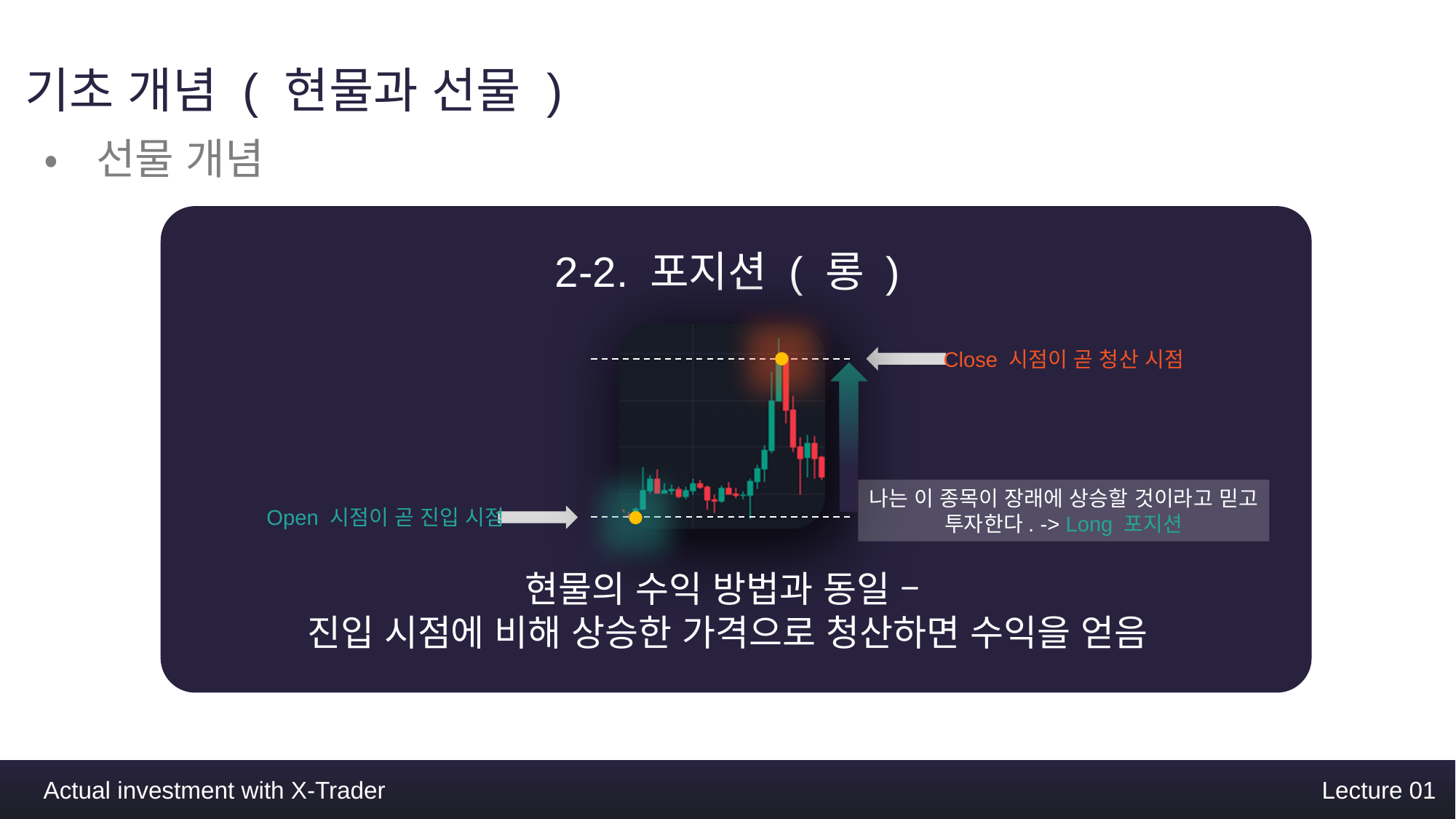

기초 개념 ( 현물과 선물 )
•선물 개념

2-2. 포지션 ( 롱 )

Close 시점이 곧 청산 시점

나는 이 종목이 장래에 상승할 것이라고 믿고
투자한다. -> Long 포지션
Open 시점이 곧 진입 시점

현물의 수익 방법과 동일 –
진입 시점에 비해 상승한 가격으로 청산하면 수익을 얻음
Trading View – BTC1! chart

Actual investment with X-Trader
Lecture 01